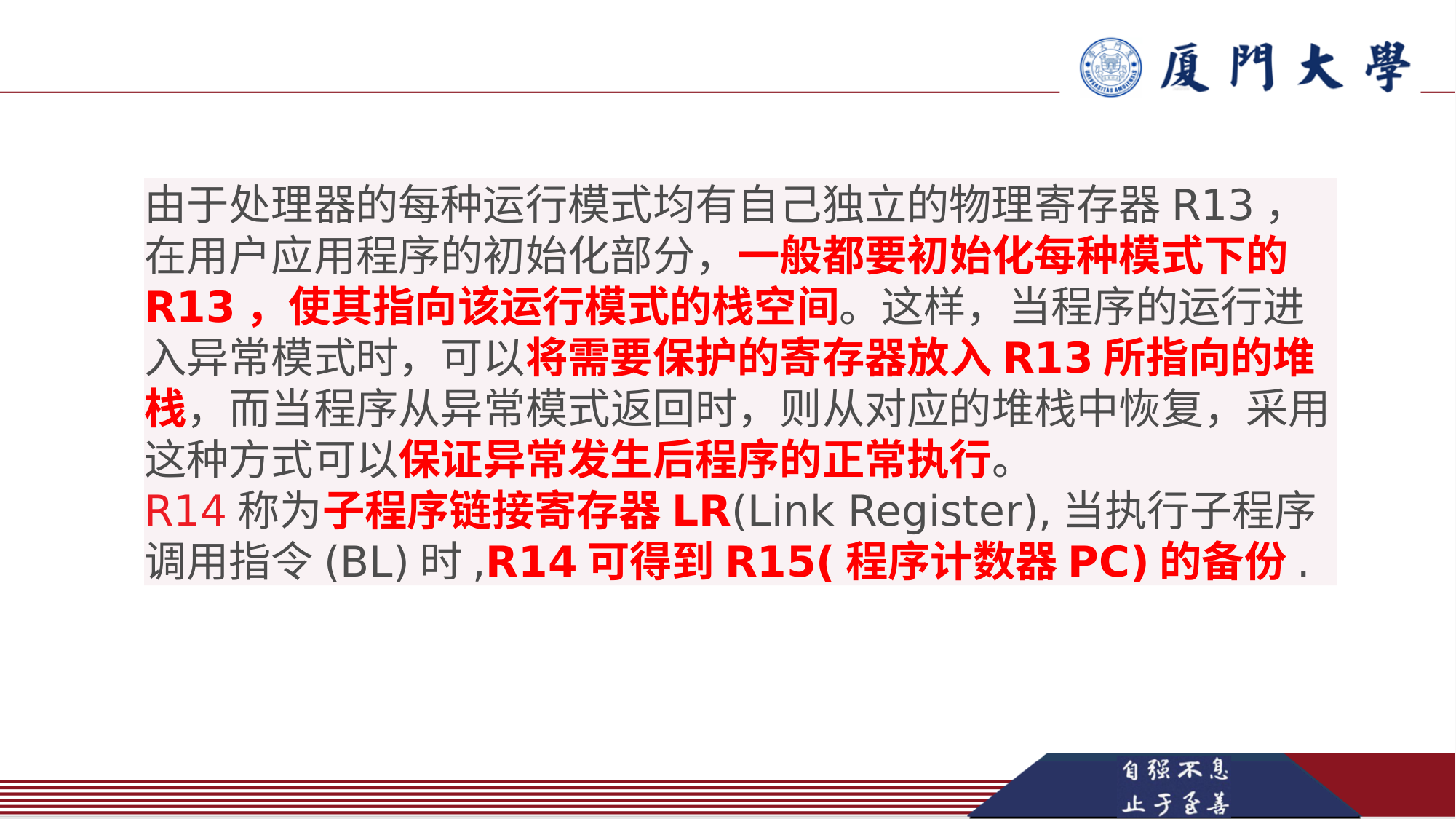

由于处理器的每种运行模式均有自己独立的物理寄存器R13，在用户应用程序的初始化部分，一般都要初始化每种模式下的R13，使其指向该运行模式的栈空间。这样，当程序的运行进入异常模式时，可以将需要保护的寄存器放入R13所指向的堆栈，而当程序从异常模式返回时，则从对应的堆栈中恢复，采用这种方式可以保证异常发生后程序的正常执行。
R14称为子程序链接寄存器LR(Link Register),当执行子程序调用指令(BL)时,R14可得到R15(程序计数器PC)的备份.